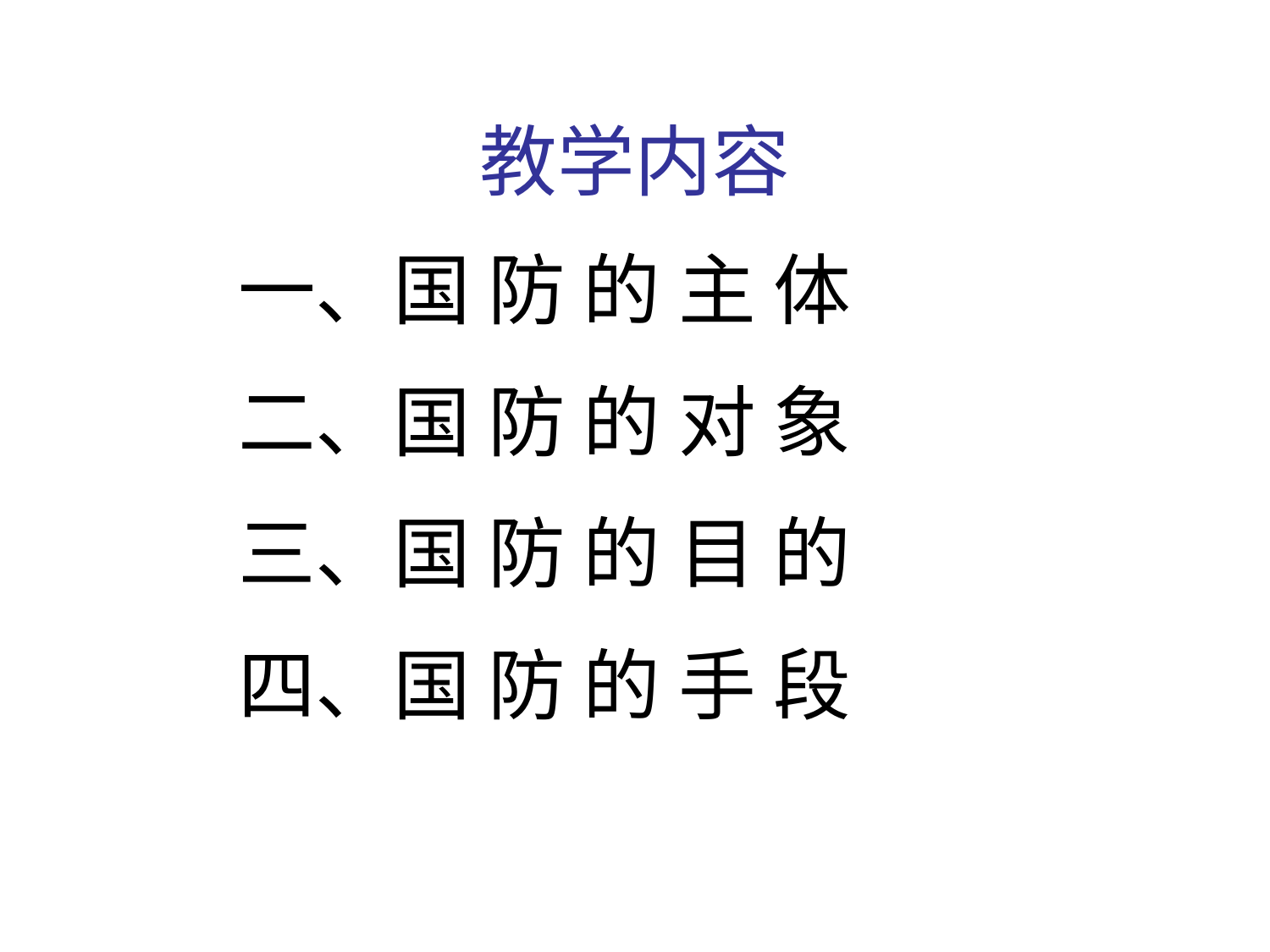

教学内容
一、国 防 的 主 体
二、国 防 的 对 象
三、国 防 的 目 的
四、国 防 的 手 段